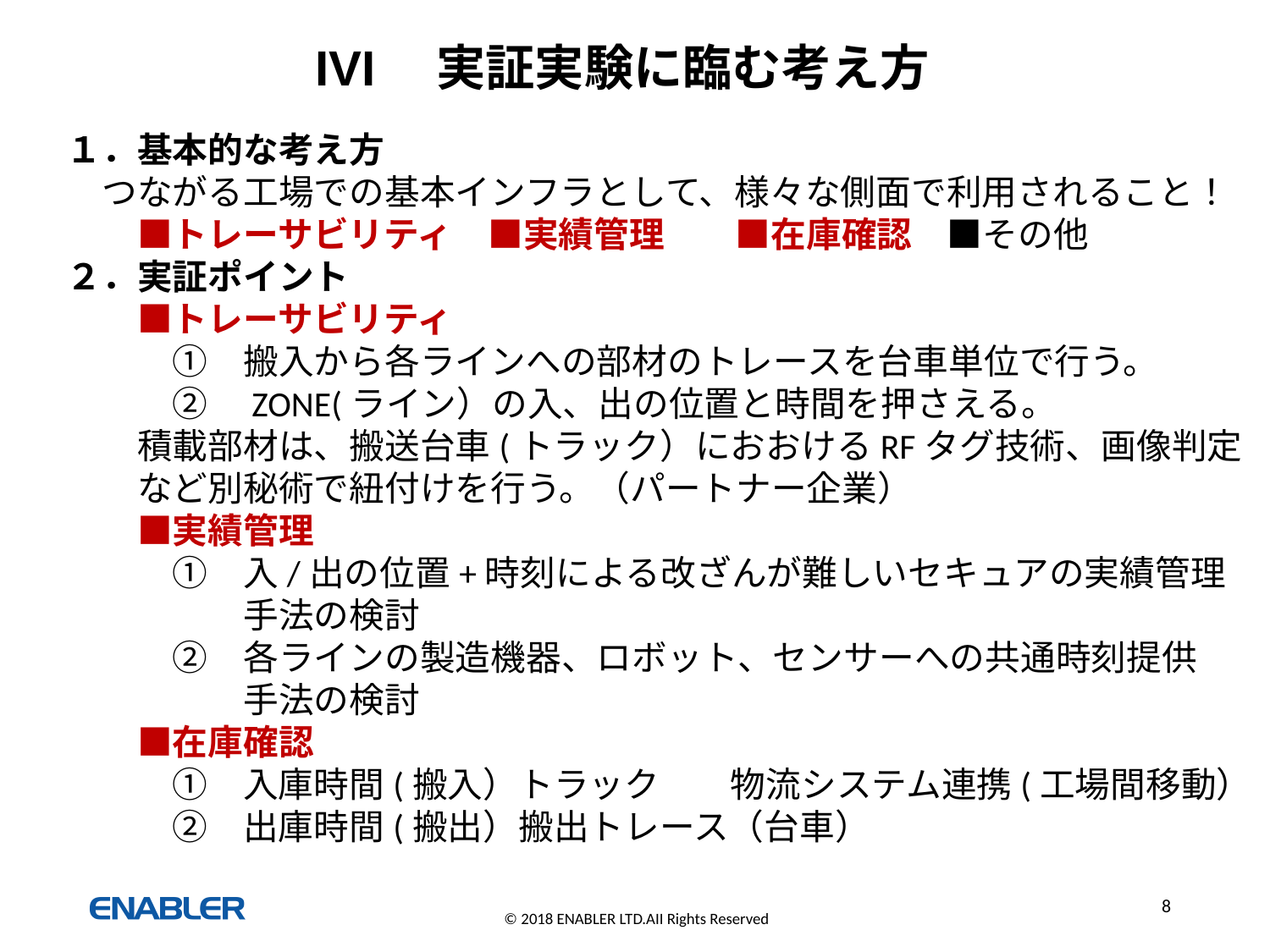

IVI　実証実験に臨む考え方
１．基本的な考え方
　つながる工場での基本インフラとして、様々な側面で利用されること！
　　■トレーサビリティ　■実績管理　　■在庫確認　■その他
２．実証ポイント
　　■トレーサビリティ
　　　①　搬入から各ラインへの部材のトレースを台車単位で行う。
　　　②　ZONE(ライン）の入、出の位置と時間を押さえる。
　　積載部材は、搬送台車(トラック）におおけるRFタグ技術、画像判定
　　など別秘術で紐付けを行う。（パートナー企業）
　　■実績管理
　　　①　入/出の位置+時刻による改ざんが難しいセキュアの実績管理
　　　　　手法の検討
　　　②　各ラインの製造機器、ロボット、センサーへの共通時刻提供
　　　　　手法の検討
　　■在庫確認
　　　①　入庫時間(搬入）トラック　　物流システム連携(工場間移動）
　　　②　出庫時間(搬出）搬出トレース（台車）